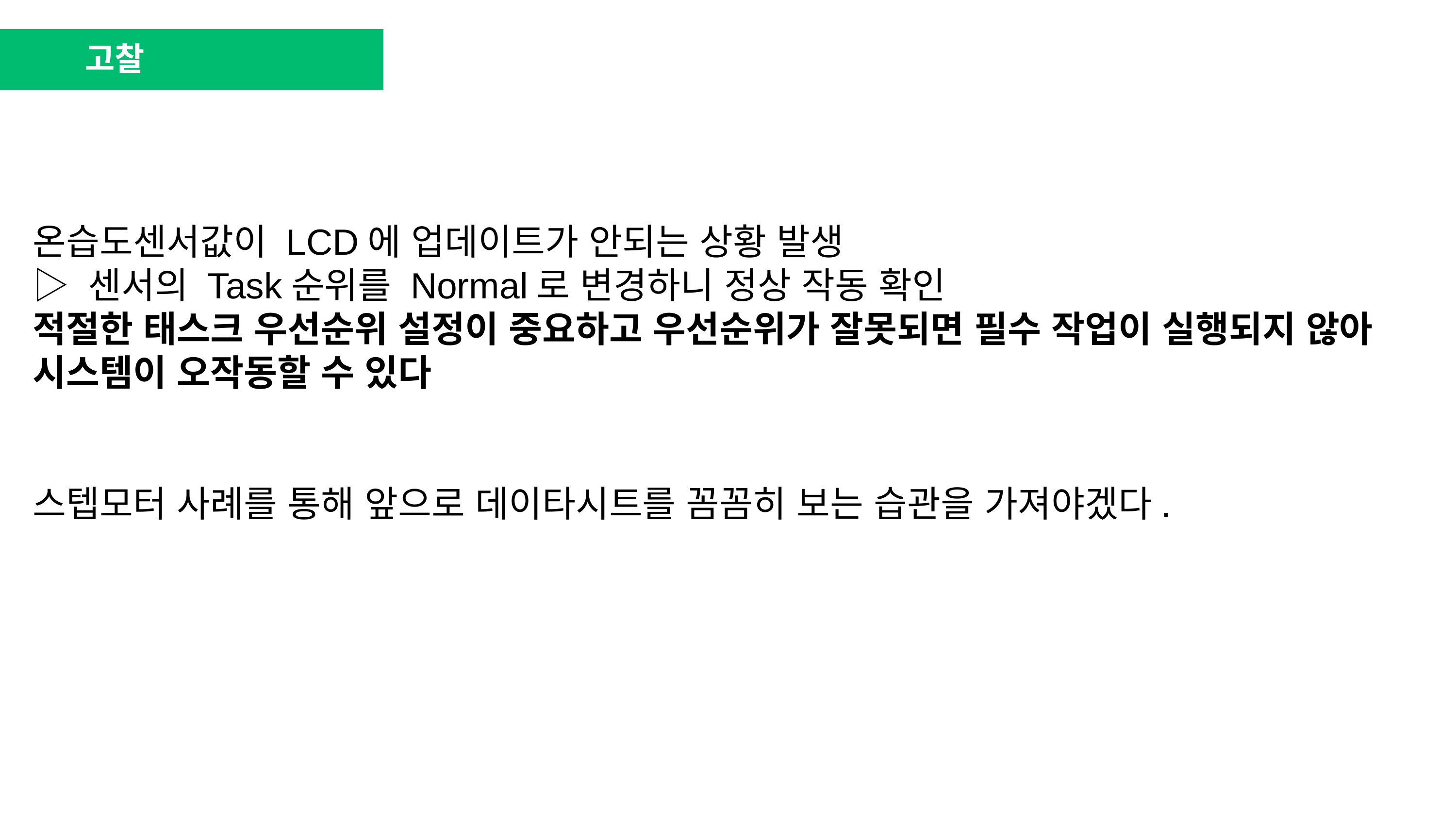

고찰
온습도센서값이 LCD에 업데이트가 안되는 상황 발생
▷ 센서의 Task순위를 Normal로 변경하니 정상 작동 확인
적절한 태스크 우선순위 설정이 중요하고 우선순위가 잘못되면 필수 작업이 실행되지 않아 시스템이 오작동할 수 있다

스텝모터 사례를 통해 앞으로 데이타시트를 꼼꼼히 보는 습관을 가져야겠다.